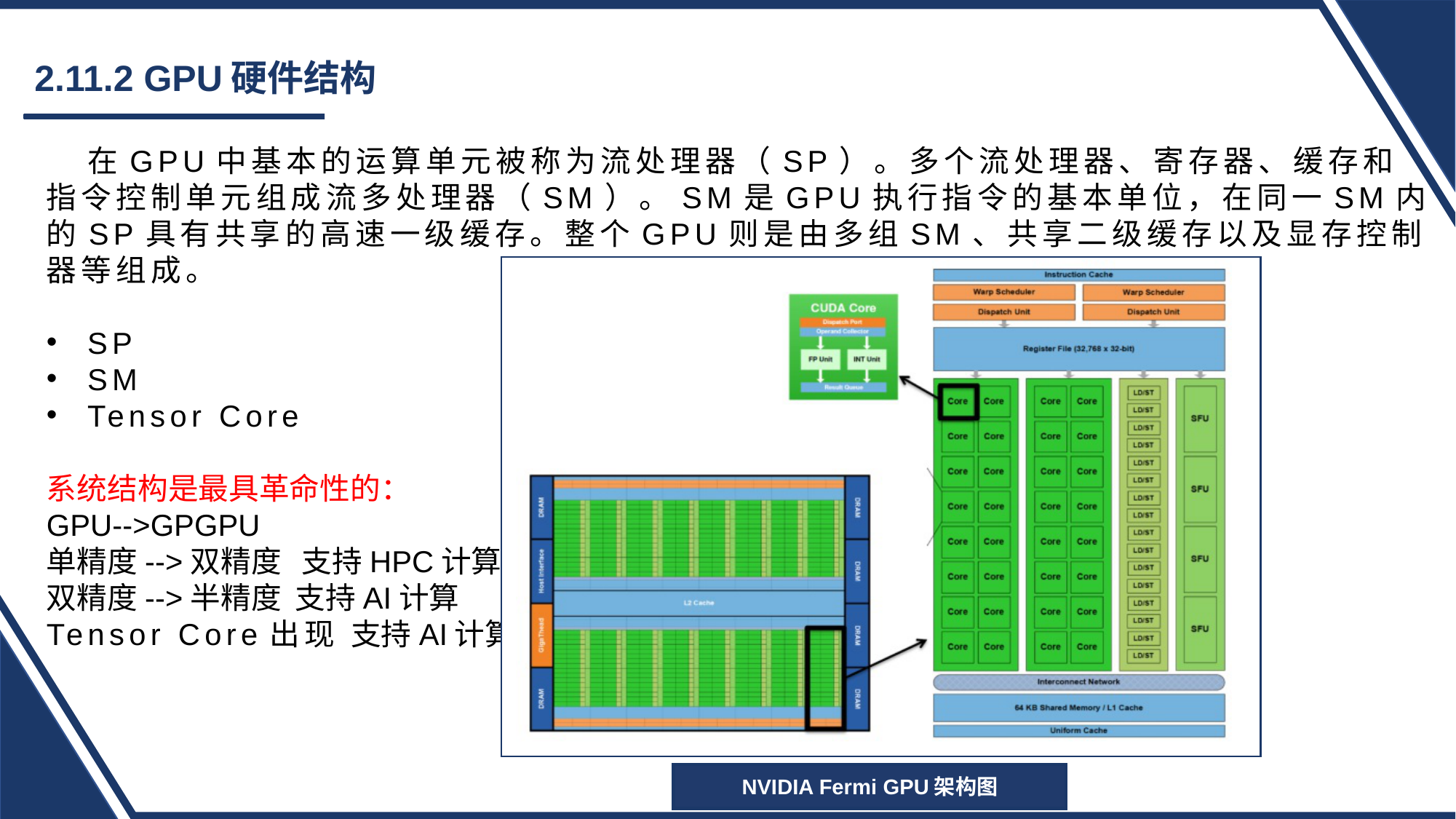

# 2.11.2 GPU硬件结构
   在GPU中基本的运算单元被称为流处理器（SP）。多个流处理器、寄存器、缓存和指令控制单元组成流多处理器（SM）。SM是GPU执行指令的基本单位，在同一SM内的SP具有共享的高速一级缓存。整个GPU则是由多组SM、共享二级缓存以及显存控制器等组成。

SP
SM
Tensor Core

系统结构是最具革命性的：
GPU-->GPGPU
单精度-->双精度   支持HPC计算
双精度-->半精度  支持AI计算
Tensor Core出现 支持AI计算

NVIDIA Fermi GPU架构图